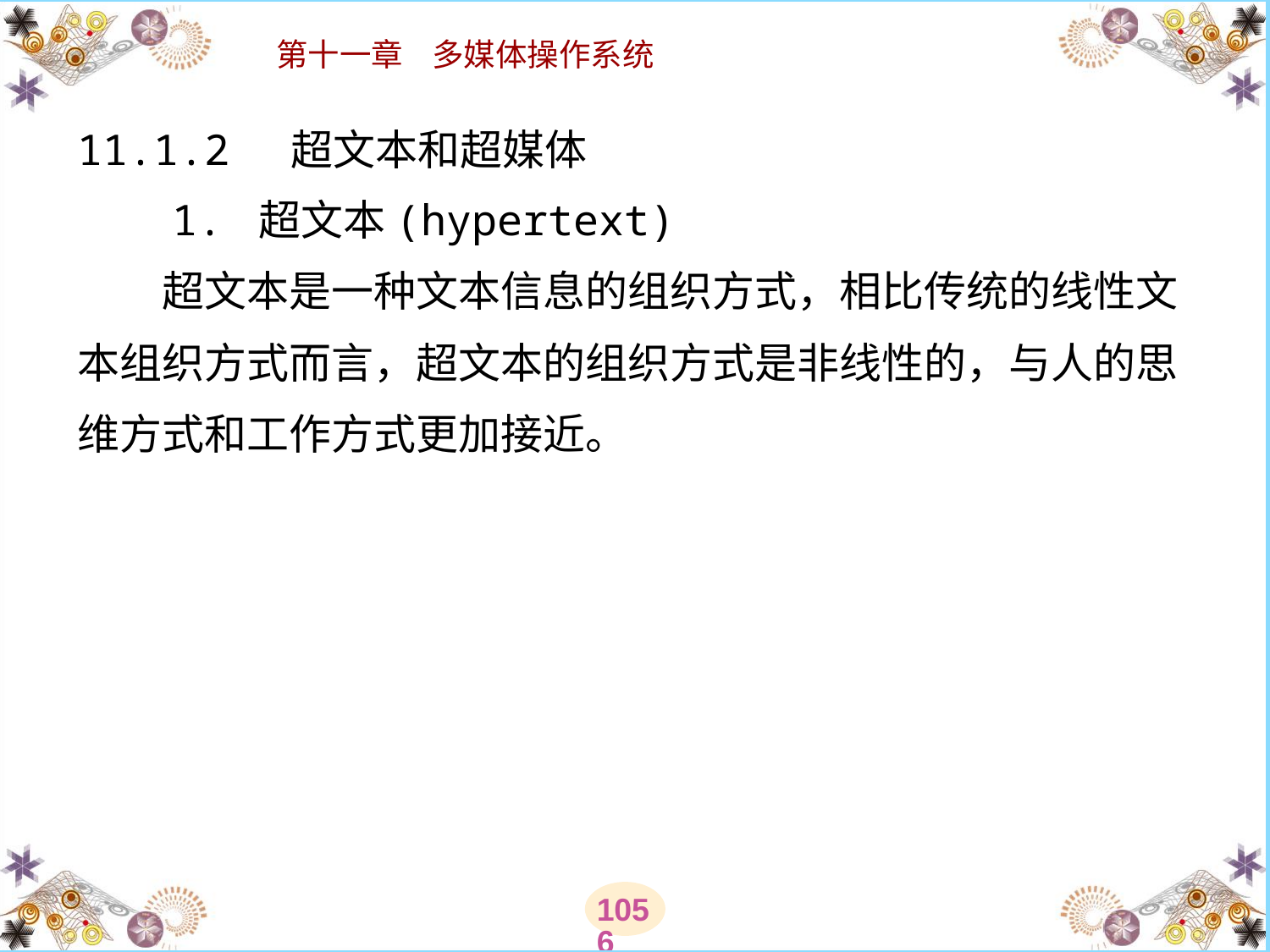

# 11.1.2  超文本和超媒体 　　1. 超文本(hypertext) 　　超文本是一种文本信息的组织方式，相比传统的线性文本组织方式而言，超文本的组织方式是非线性的，与人的思维方式和工作方式更加接近。